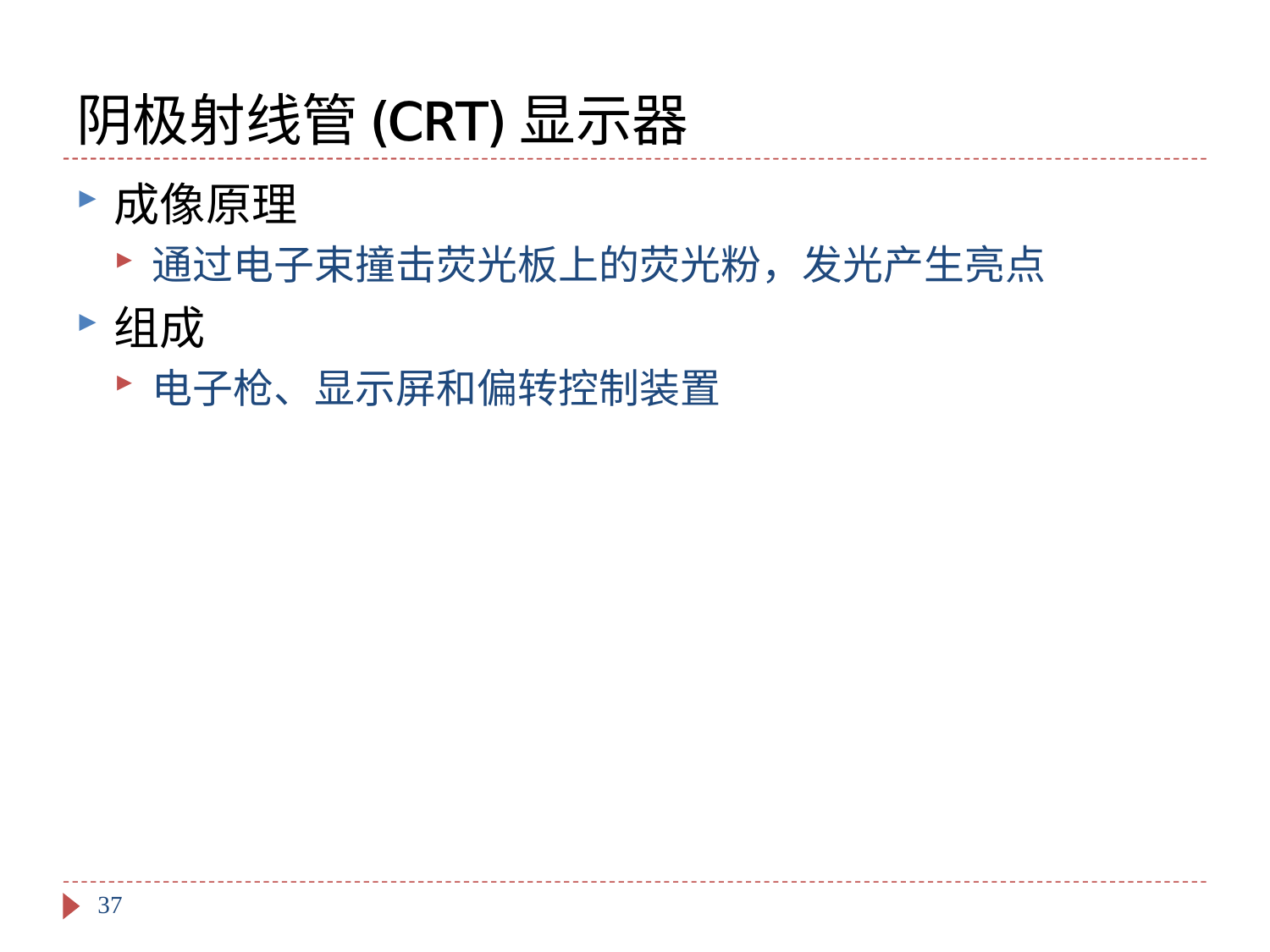

# 阴极射线管(CRT)显示器
成像原理
通过电子束撞击荧光板上的荧光粉，发光产生亮点
组成
电子枪、显示屏和偏转控制装置

37